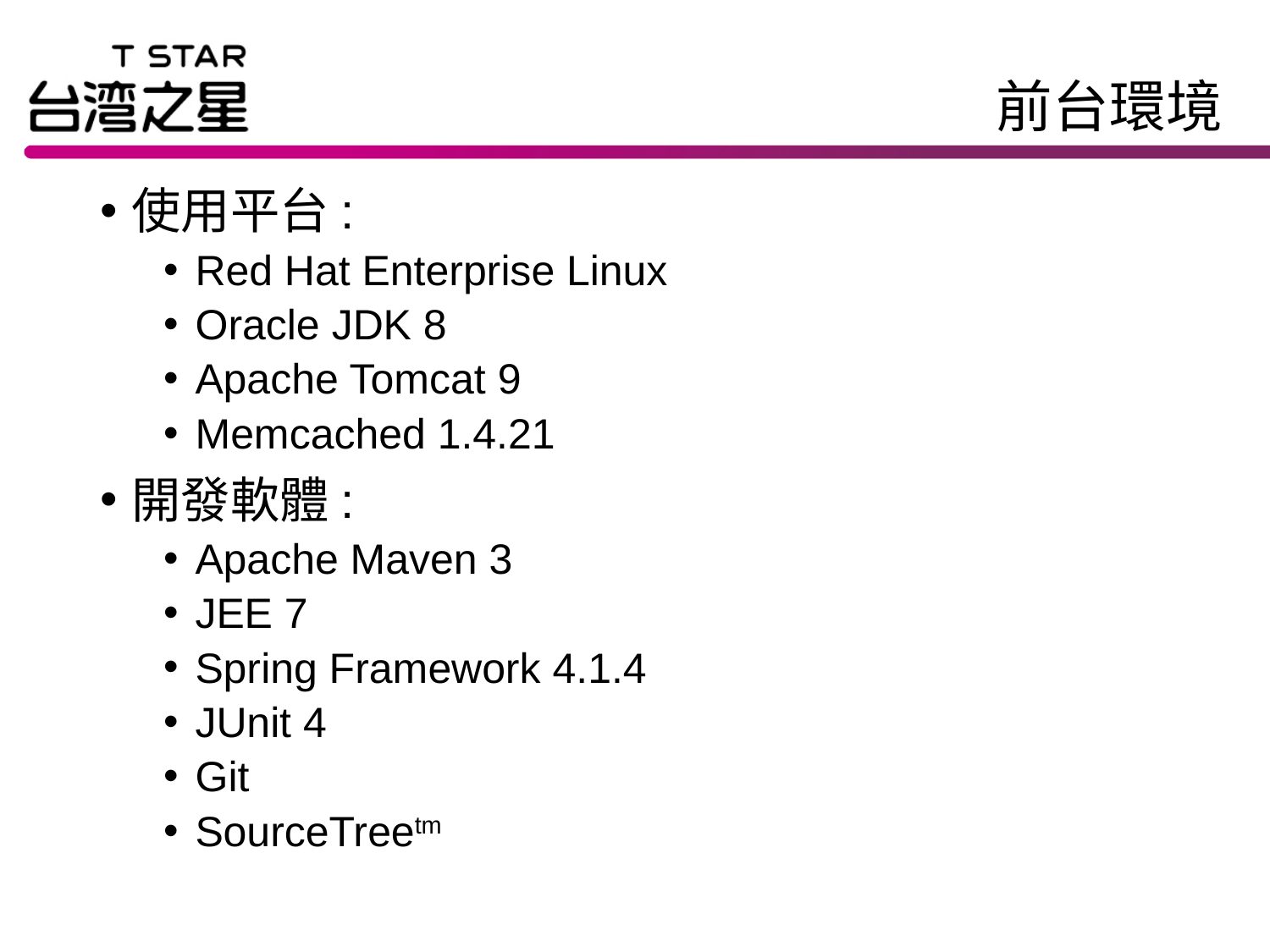

# 前台環境
使用平台:
Red Hat Enterprise Linux
Oracle JDK 8
Apache Tomcat 9
Memcached 1.4.21
開發軟體:
Apache Maven 3
JEE 7
Spring Framework 4.1.4
JUnit 4
Git
SourceTreetm